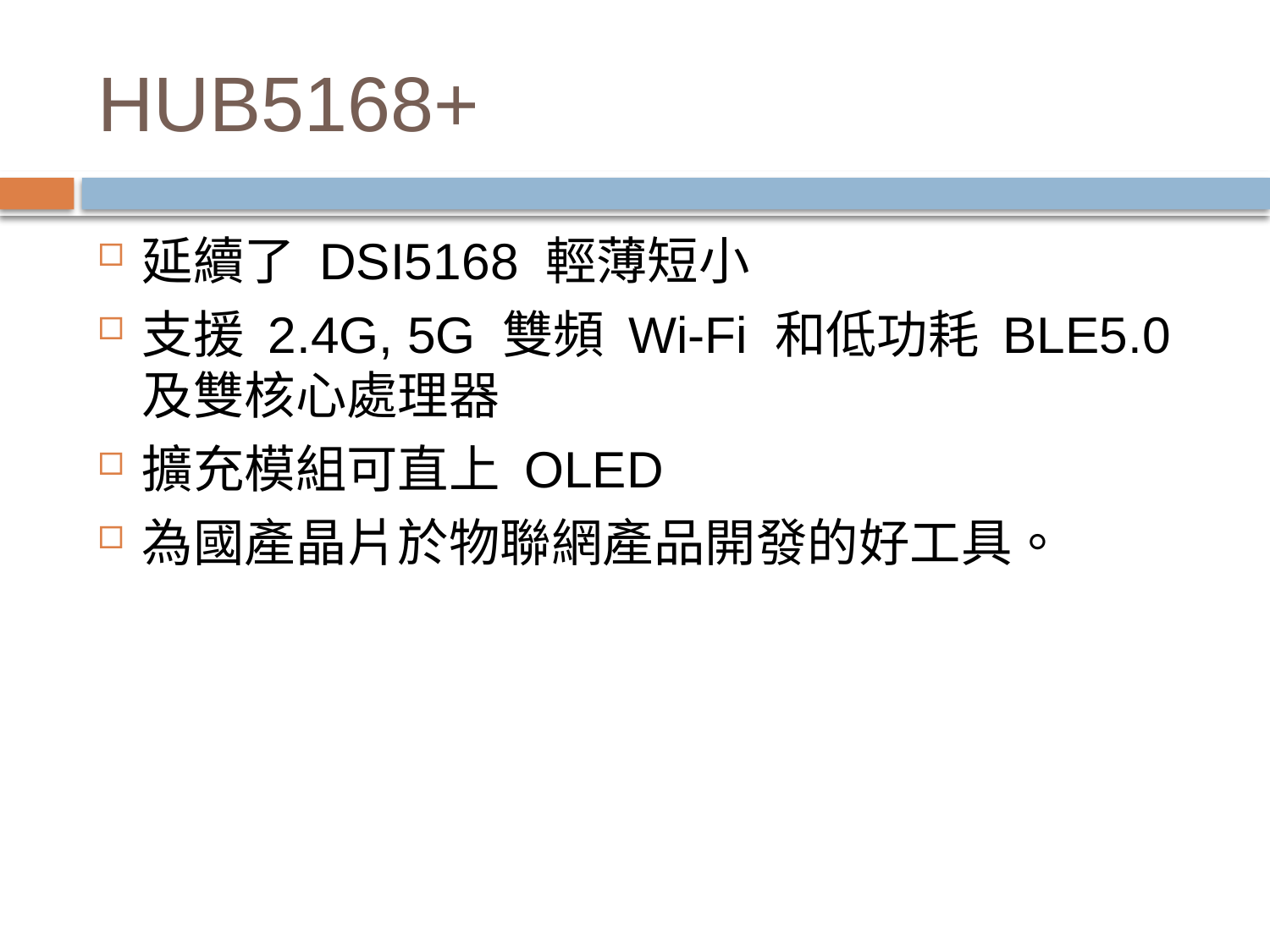

# HUB5168+
延續了 DSI5168 輕薄短小
支援 2.4G, 5G 雙頻 Wi-Fi 和低功耗 BLE5.0 及雙核心處理器
擴充模組可直上 OLED
為國產晶片於物聯網產品開發的好工具。